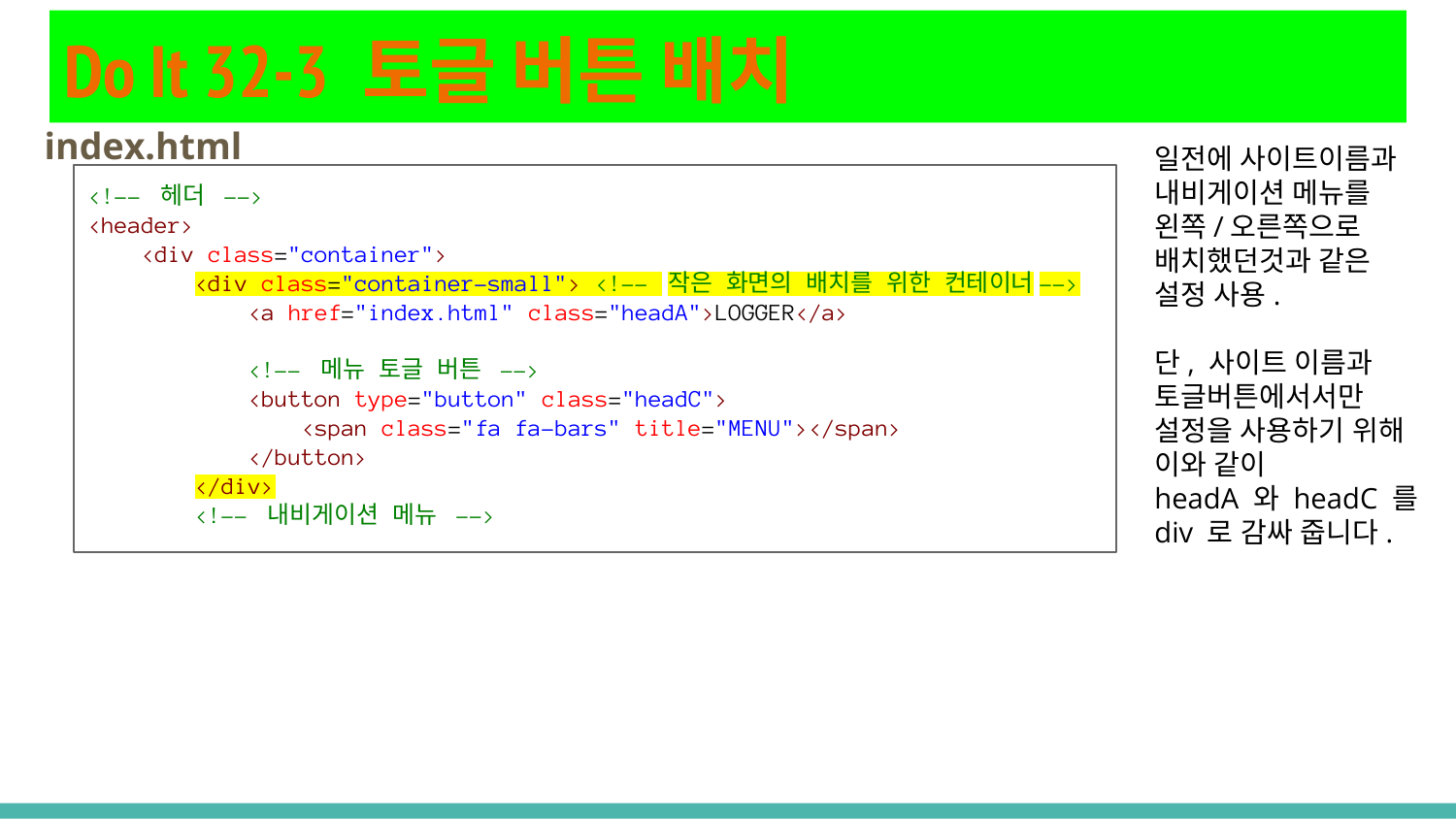

# Do It 32-3 토글 버튼 배치
index.html
일전에 사이트이름과 내비게이션 메뉴를 왼쪽/오른쪽으로 배치했던것과 같은 설정 사용.

단, 사이트 이름과 토글버튼에서서만 설정을 사용하기 위해 이와 같이
headA 와 headC 를 div 로 감싸 줍니다.
<!-- 헤더 -->
<header>
    <div class="container">
        <div class="container-small"> <!-- 작은 화면의 배치를 위한 컨테이너-->
            <a href="index.html" class="headA">LOGGER</a>

            <!-- 메뉴 토글 버튼 -->
            <button type="button" class="headC">
                <span class="fa fa-bars" title="MENU"></span>
            </button>
        </div>
        <!-- 내비게이션 메뉴 -->